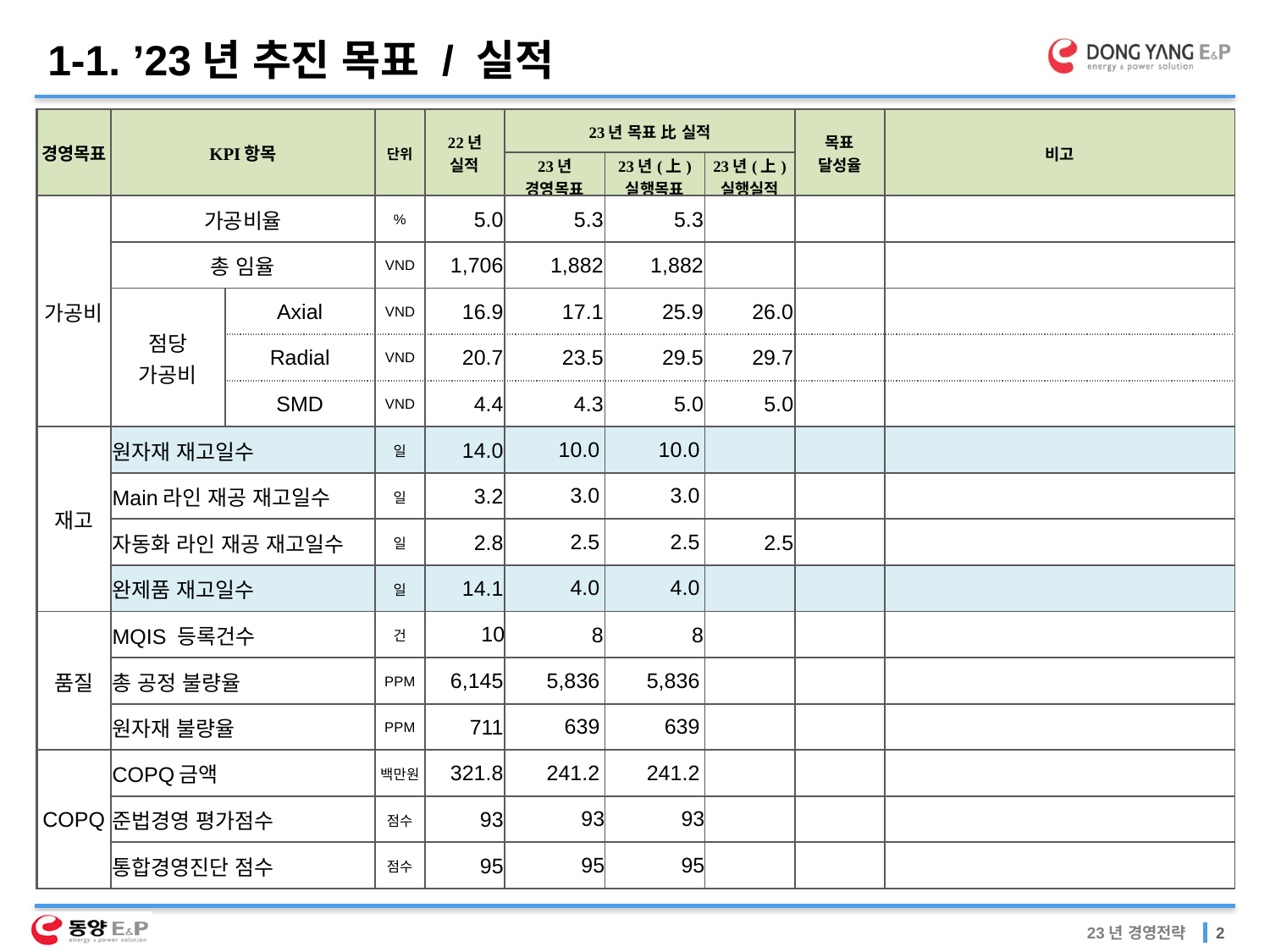

1-1. ’23년 추진 목표 / 실적
| 경영목표 | KPI항목 |  | 단위 | 22년 실적 | 23년 목표 比 실적 |  |  | 목표 달성율 | 비고 |
| --- | --- | --- | --- | --- | --- | --- | --- | --- | --- |
|  |  |  |  |  | 23년 경영목표 | 23년(上) 실행목표 | 23년(上) 실행실적 |  |  |
| 가공비 | 가공비율 |  | % | 5.0 | 5.3 | 5.3 |  |  |  |
|  | 총 임율 |  | VND | 1,706 | 1,882 | 1,882 |  |  |  |
|  | 점당 가공비 | Axial | VND | 16.9 | 17.1 | 25.9 | 26.0 |  |  |
|  |  | Radial | VND | 20.7 | 23.5 | 29.5 | 29.7 |  |  |
|  |  | SMD | VND | 4.4 | 4.3 | 5.0 | 5.0 |  |  |
| 재고 | 원자재 재고일수 |  | 일 | 14.0 | 10.0 | 10.0 |  |  |  |
|  | Main라인 재공 재고일수 |  | 일 | 3.2 | 3.0 | 3.0 |  |  |  |
|  | 자동화 라인 재공 재고일수 |  | 일 | 2.8 | 2.5 | 2.5 | 2.5 |  |  |
|  | 완제품 재고일수 |  | 일 | 14.1 | 4.0 | 4.0 |  |  |  |
| 품질 | MQIS 등록건수 |  | 건 | 10 | 8 | 8 |  |  |  |
|  | 총 공정 불량율 |  | PPM | 6,145 | 5,836 | 5,836 |  |  |  |
|  | 원자재 불량율 |  | PPM | 711 | 639 | 639 |  |  |  |
| COPQ | COPQ금액 |  | 백만원 | 321.8 | 241.2 | 241.2 |  |  |  |
|  | 준법경영 평가점수 |  | 점수 | 93 | 93 | 93 |  |  |  |
|  | 통합경영진단 점수 |  | 점수 | 95 | 95 | 95 |  |  |  |